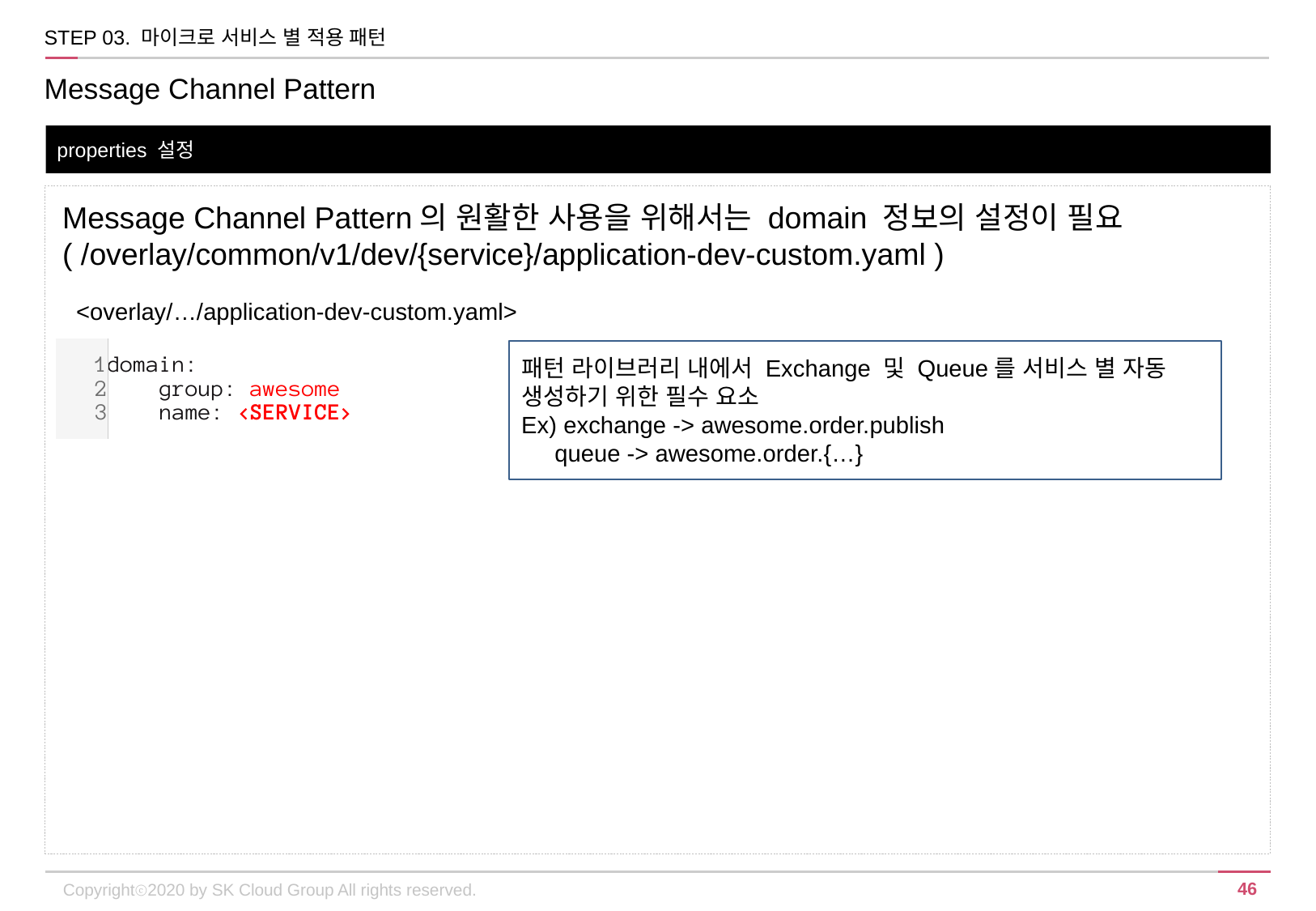

STEP 03. 마이크로 서비스 별 적용 패턴
Message Channel Pattern
properties 설정
Message Channel Pattern의 원활한 사용을 위해서는 domain 정보의 설정이 필요
( /overlay/common/v1/dev/{service}/application-dev-custom.yaml )
<overlay/…/application-dev-custom.yaml>
| 1 2 3 | domain: group: awesome name: <SERVICE> |
| --- | --- |
패턴 라이브러리 내에서 Exchange 및 Queue를 서비스 별 자동 생성하기 위한 필수 요소
Ex) exchange -> awesome.order.publish
     queue -> awesome.order.{…}
Copyrightⓒ2020 by SK Cloud Group All rights reserved.